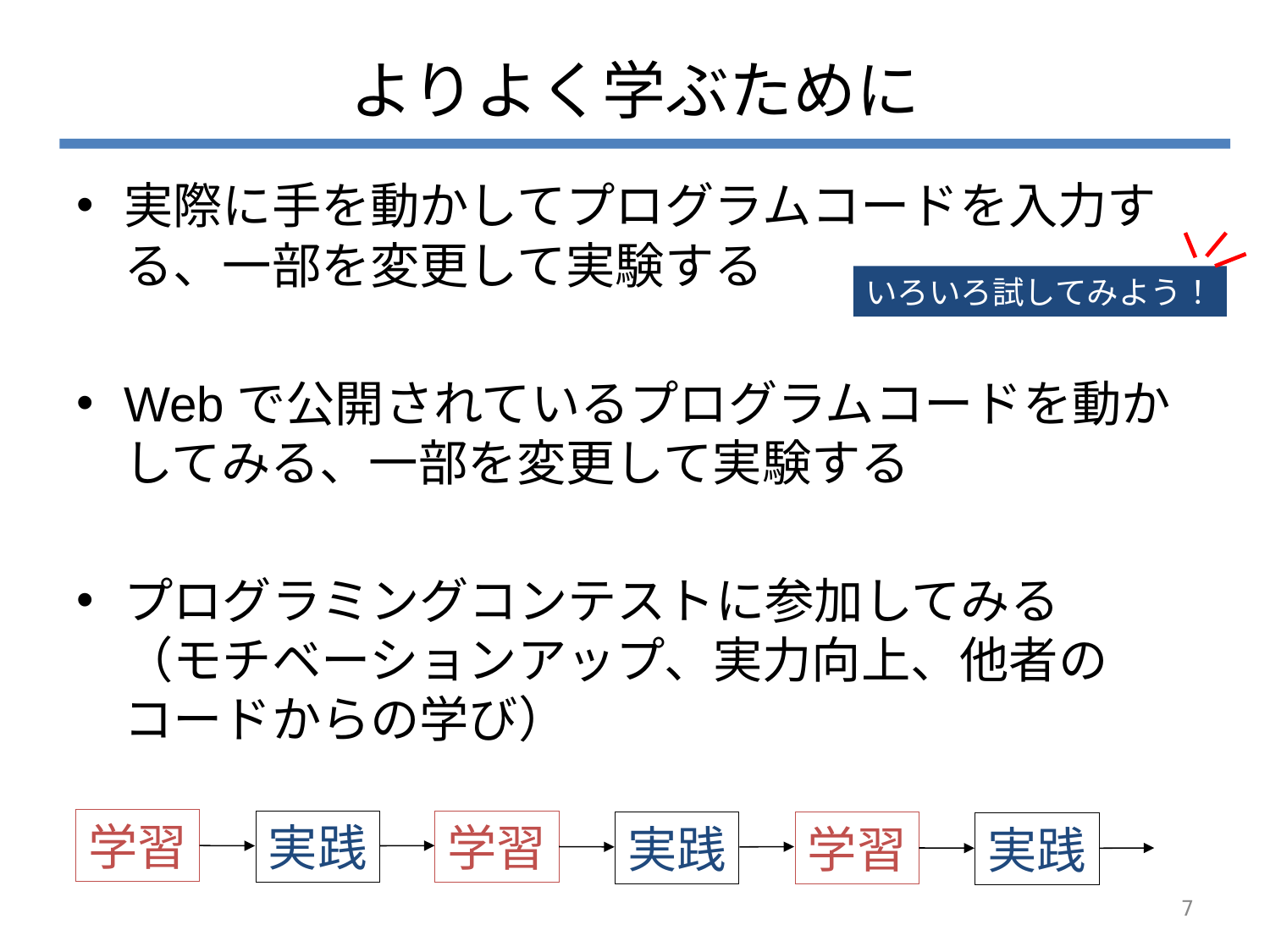

# よりよく学ぶために
実際に手を動かしてプログラムコードを入力する、一部を変更して実験する

Webで公開されているプログラムコードを動かしてみる、一部を変更して実験する

プログラミングコンテストに参加してみる
（モチベーションアップ、実力向上、他者のコードからの学び）
いろいろ試してみよう！
学習
実践
学習
実践
学習
実践
7